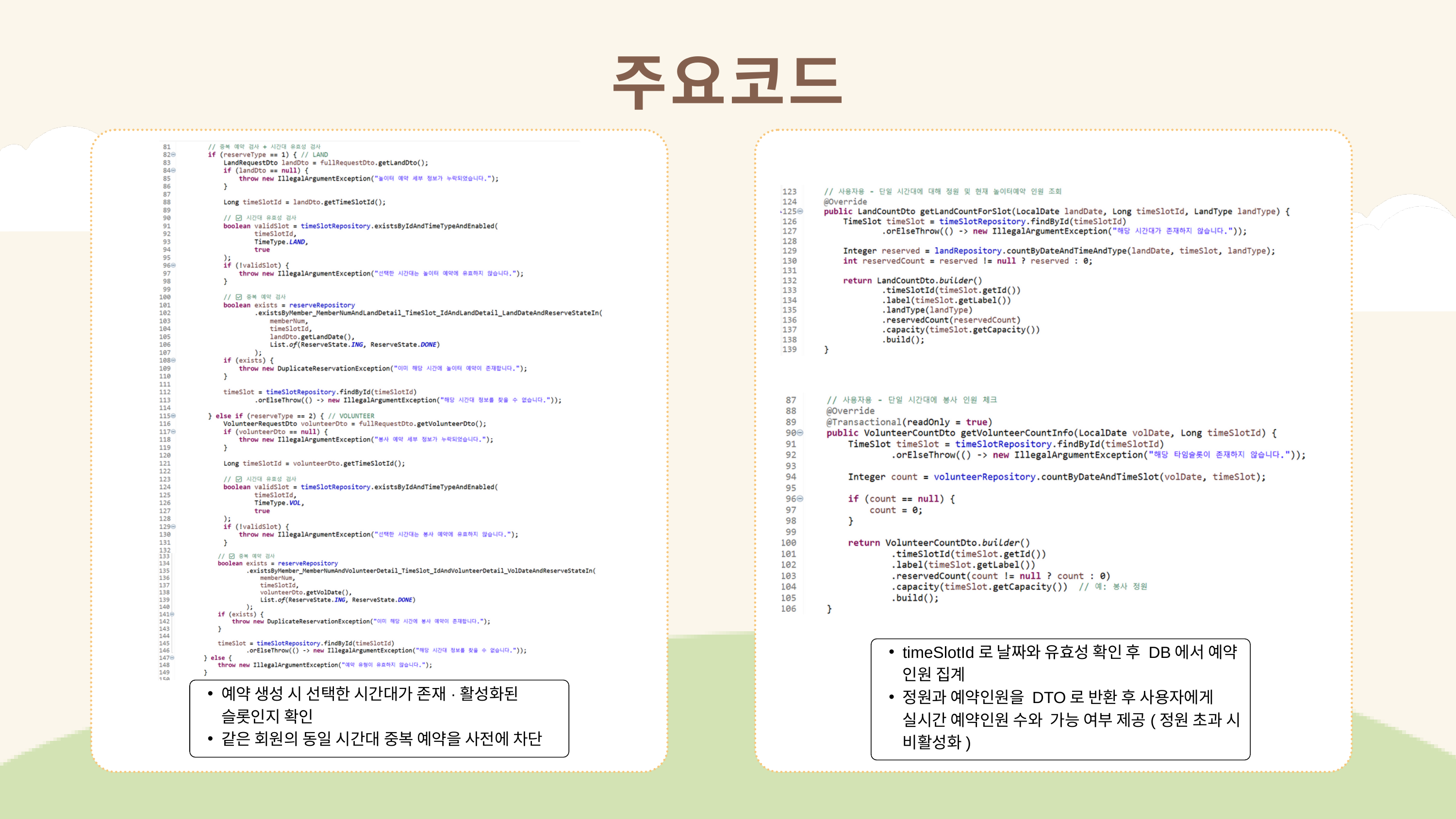

주요코드

timeSlotId로 날짜와 유효성 확인 후 DB에서 예약 인원 집계
정원과 예약인원을 DTO로 반환 후 사용자에게 실시간 예약인원 수와  가능 여부 제공(정원 초과 시 비활성화)

예약 생성 시 선택한 시간대가 존재·활성화된 슬롯인지 확인
같은 회원의 동일 시간대 중복 예약을 사전에 차단